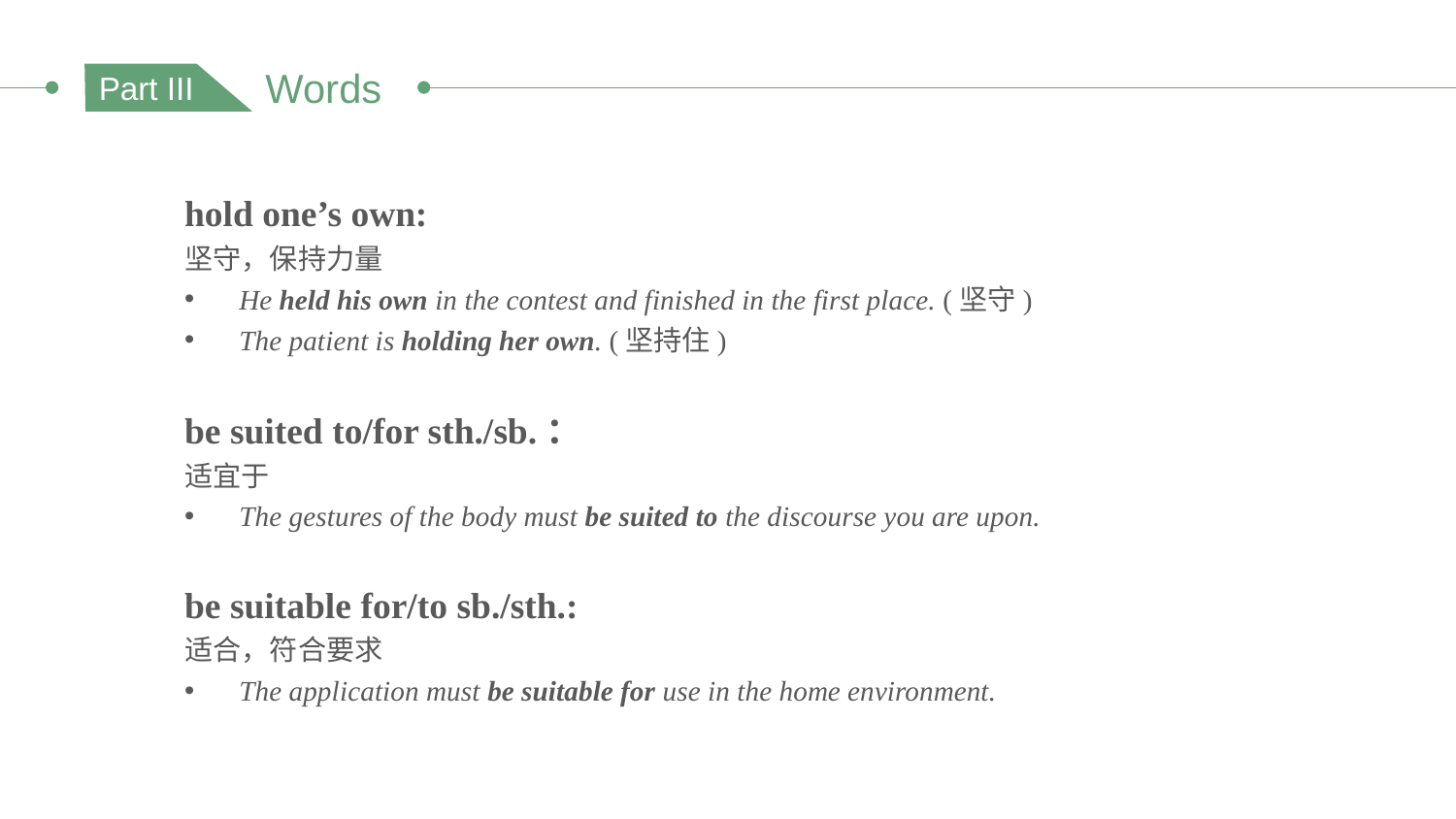

Words

Part III

hold one’s own:
坚守，保持力量
He held his own in the contest and finished in the first place. (坚守)
The patient is holding her own. (坚持住)
be suited to/for sth./sb.：
适宜于
The gestures of the body must be suited to the discourse you are upon.

be suitable for/to sb./sth.:
适合，符合要求
The application must be suitable for use in the home environment.